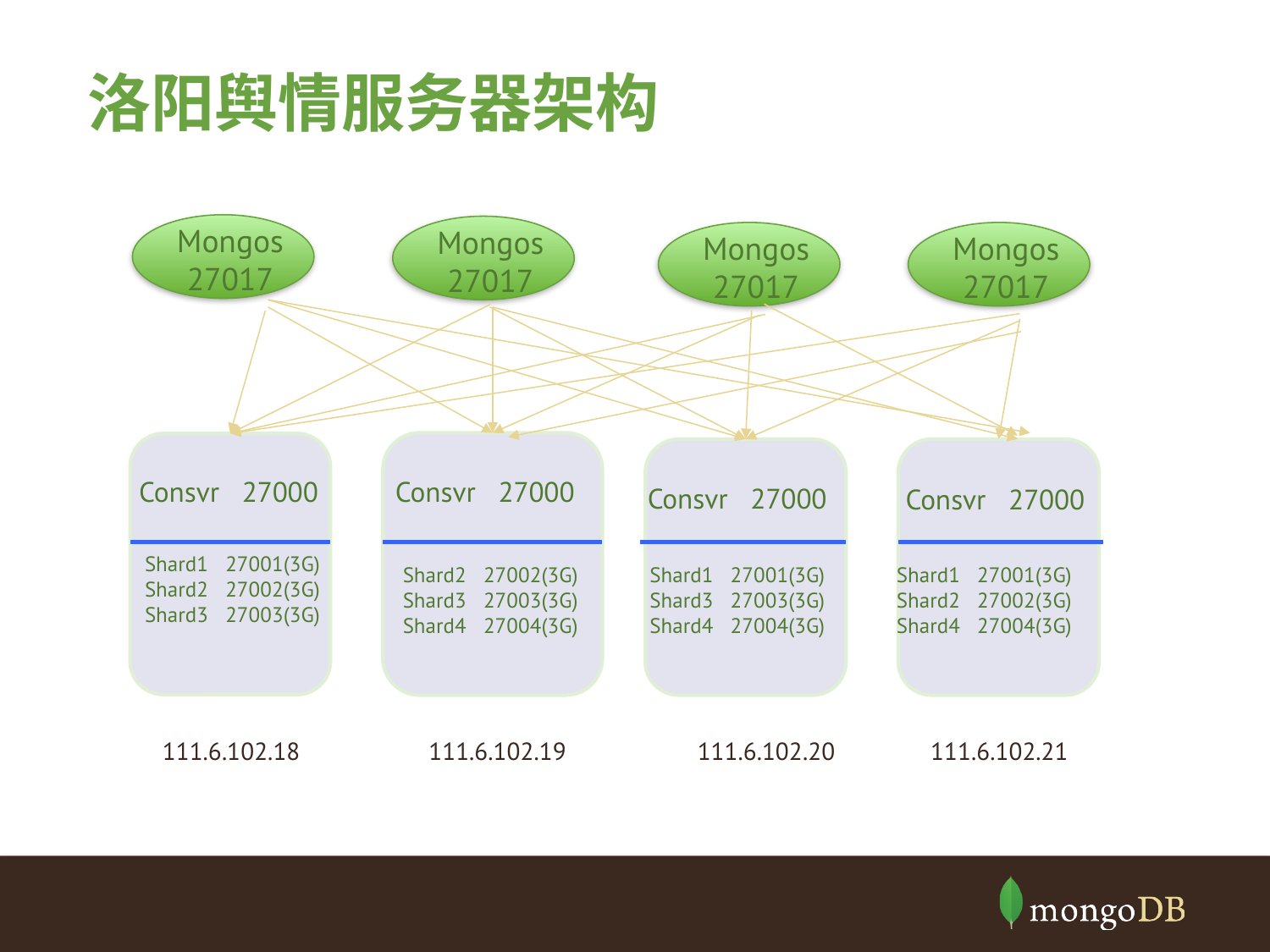

# 洛阳舆情服务器架构

Mongos 27017

Mongos 27017

Mongos 27017

Mongos 27017

Consvr   27000

Shard1   27001(3G)
Shard2   27002(3G)
Shard3   27003(3G)

Consvr   27000

Consvr   27000

Consvr   27000

Shard2   27002(3G)
Shard3   27003(3G)
Shard4   27004(3G)

Shard1   27001(3G)
Shard3   27003(3G)
Shard4   27004(3G)

Shard1   27001(3G)
Shard2   27002(3G)
Shard4   27004(3G)

111.6.102.18

111.6.102.19

111.6.102.20

111.6.102.21